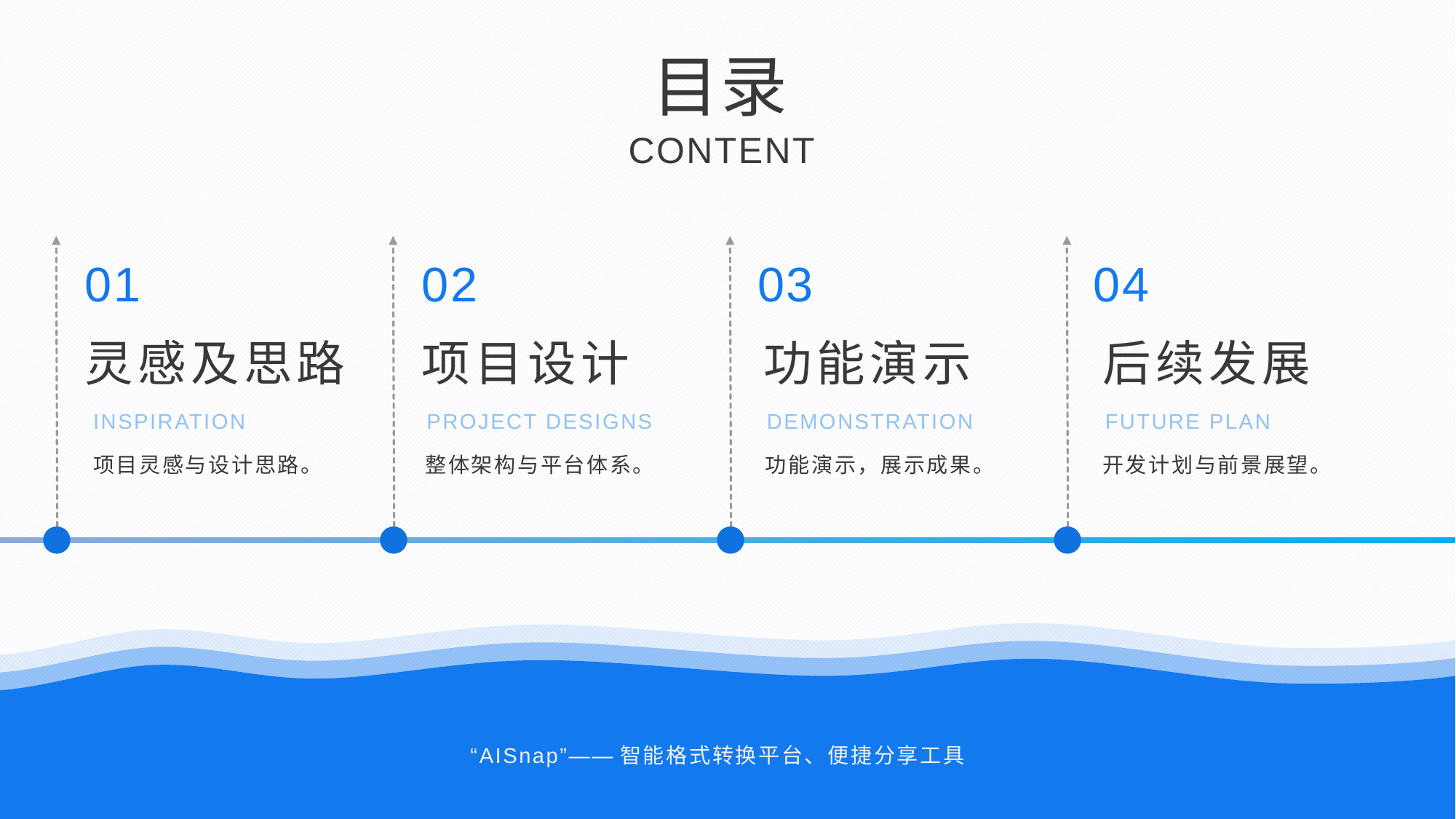

目录
CONTENT
01
02
03
04
灵感及思路
项目设计
功能演示
后续发展
INSPIRATION
PROJECT DESIGNS
DEMONSTRATION
FUTURE PLAN
项目灵感与设计思路。
开发计划与前景展望。
整体架构与平台体系。
功能演示，展示成果。

“AISnap”——智能格式转换平台、便捷分享工具